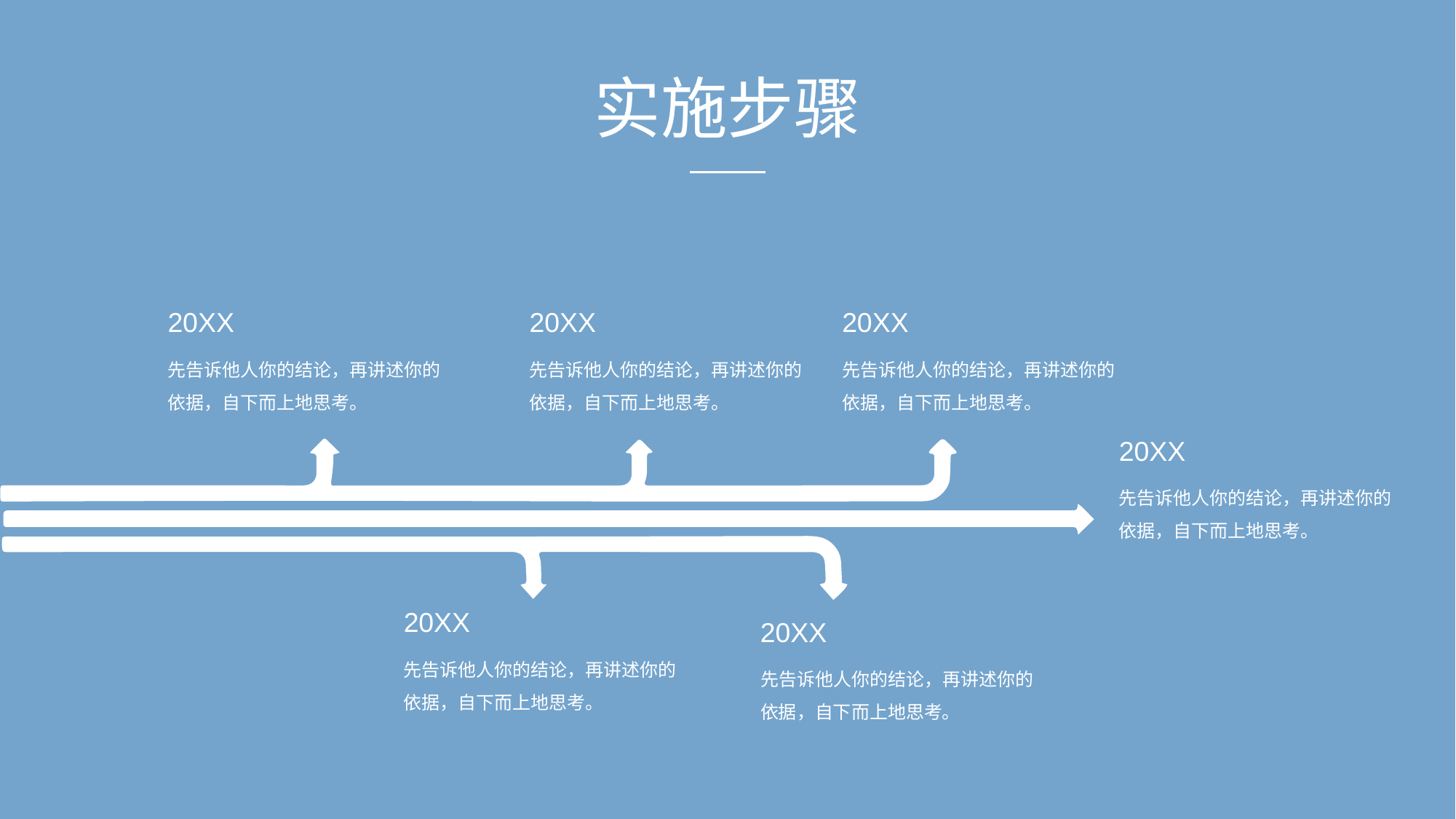

实施步骤
20XX
先告诉他人你的结论，再讲述你的依据，自下而上地思考。
20XX
先告诉他人你的结论，再讲述你的依据，自下而上地思考。
20XX
先告诉他人你的结论，再讲述你的依据，自下而上地思考。
20XX
先告诉他人你的结论，再讲述你的依据，自下而上地思考。

20XX
先告诉他人你的结论，再讲述你的依据，自下而上地思考。
20XX
先告诉他人你的结论，再讲述你的依据，自下而上地思考。